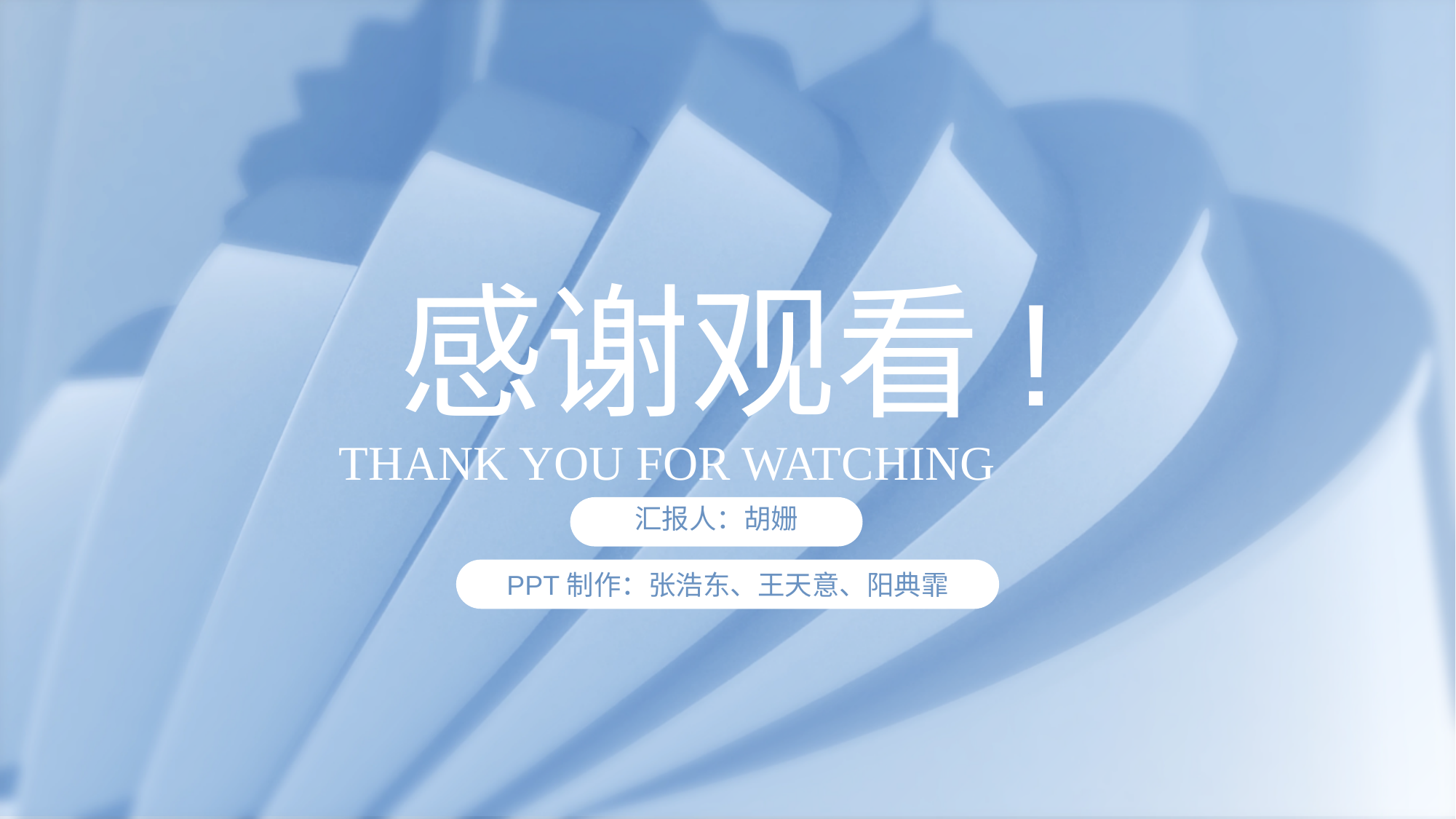

感谢观看!
THANK YOU FOR WATCHING
汇报人：胡姗

PPT制作：张浩东、王天意、阳典霏